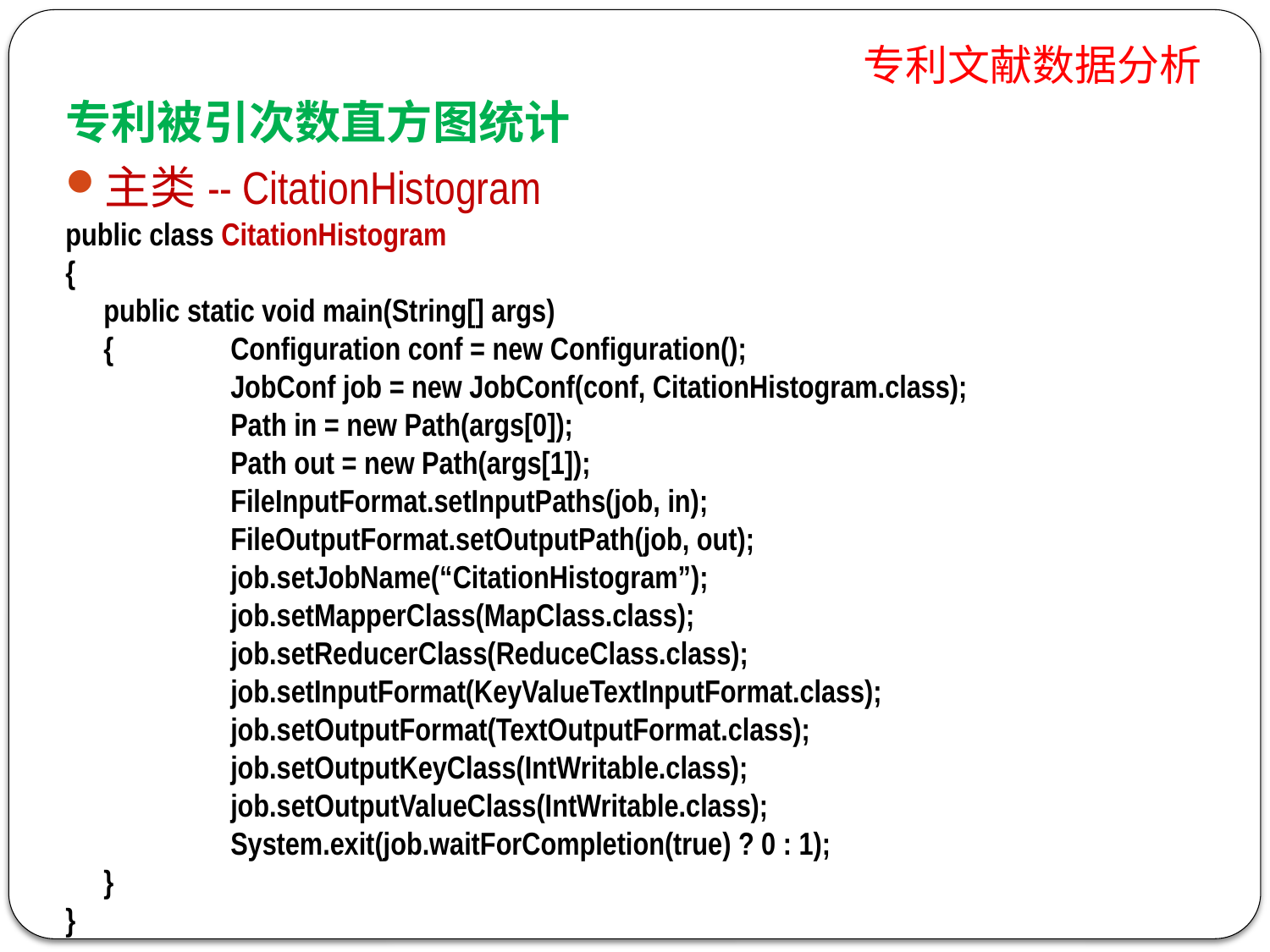

# 专利文献数据分析
专利被引次数直方图统计
主类-- CitationHistogram
public class CitationHistogram
{
	public static void main(String[] args)
	{	Configuration conf = new Configuration();
		JobConf job = new JobConf(conf, CitationHistogram.class);
		Path in = new Path(args[0]);
		Path out = new Path(args[1]);
		FileInputFormat.setInputPaths(job, in);
		FileOutputFormat.setOutputPath(job, out);
		job.setJobName(“CitationHistogram”);
		job.setMapperClass(MapClass.class);
		job.setReducerClass(ReduceClass.class);
		job.setInputFormat(KeyValueTextInputFormat.class);
		job.setOutputFormat(TextOutputFormat.class);
		job.setOutputKeyClass(IntWritable.class);
		job.setOutputValueClass(IntWritable.class);
		System.exit(job.waitForCompletion(true) ? 0 : 1);
	}
}